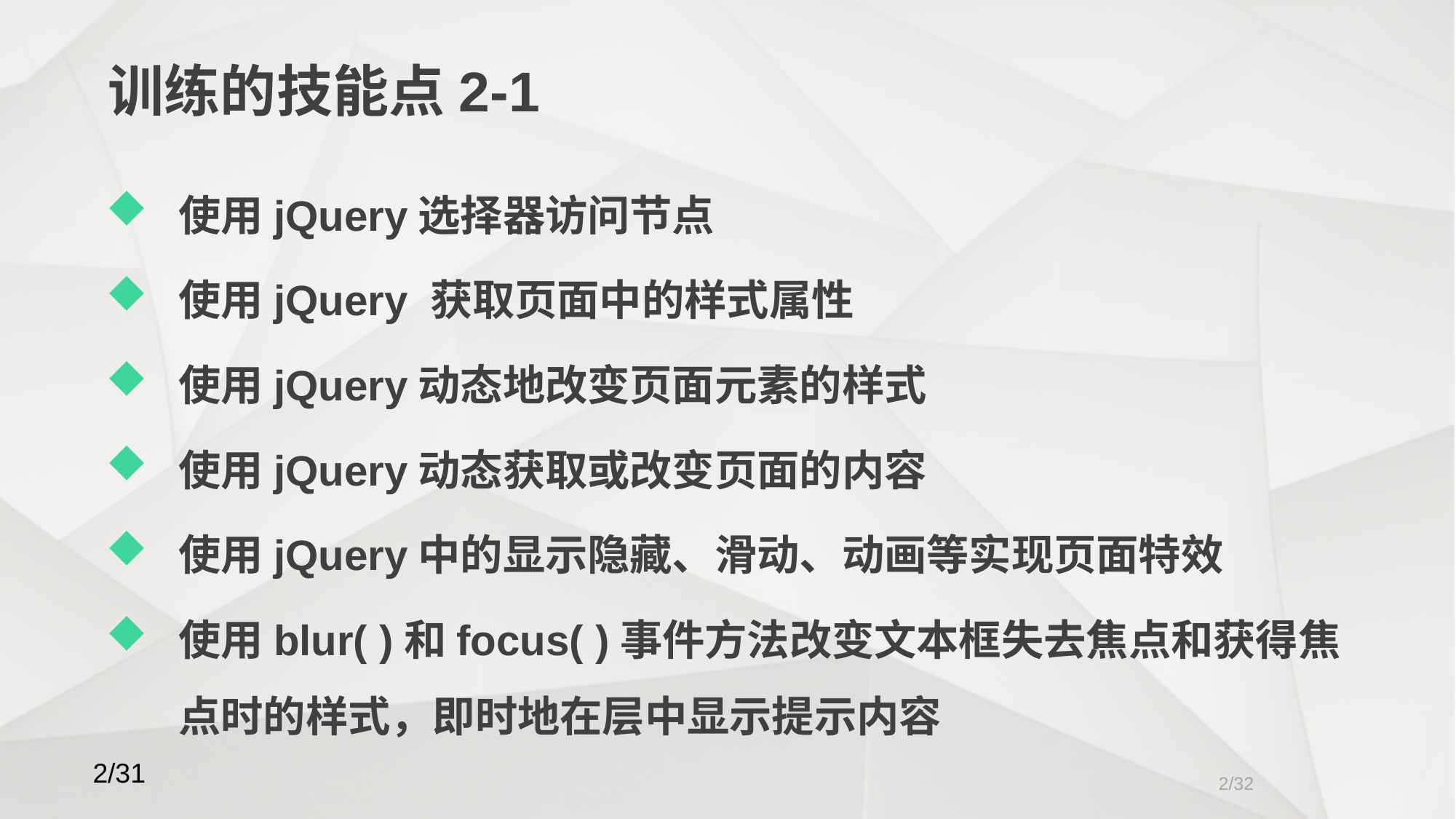

# 训练的技能点2-1
使用jQuery选择器访问节点
使用jQuery 获取页面中的样式属性
使用jQuery动态地改变页面元素的样式
使用jQuery动态获取或改变页面的内容
使用jQuery中的显示隐藏、滑动、动画等实现页面特效
使用blur( )和focus( )事件方法改变文本框失去焦点和获得焦点时的样式，即时地在层中显示提示内容
2/32